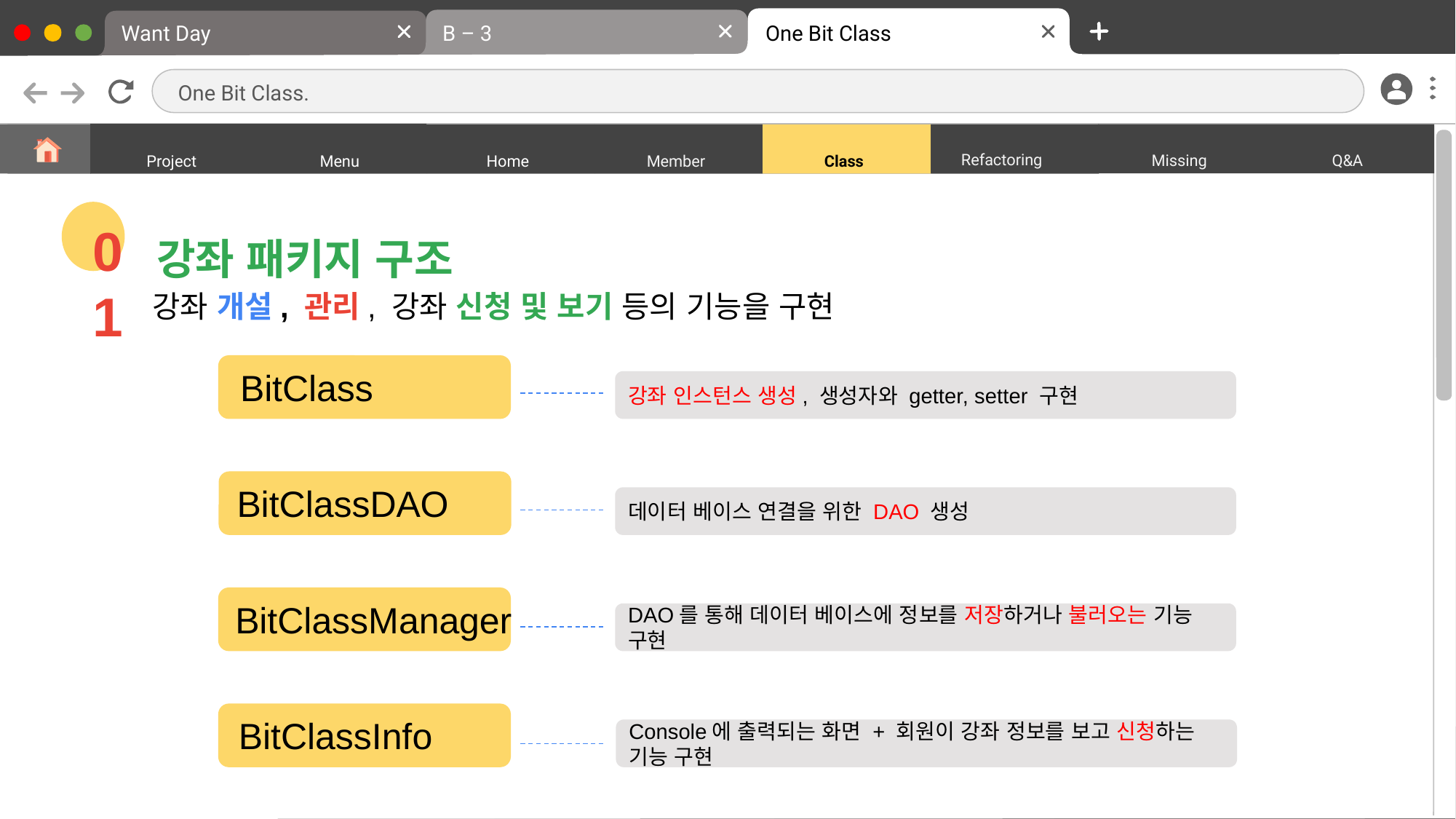

B – 3
One Bit Class
Want Day
One Bit Class.

Refactoring
Missing
Q&A

Project
Menu
Home
Class
Member

01
강좌 패키지 구조
강좌 개설, 관리, 강좌 신청 및 보기 등의 기능을 구현

BitClass
강좌 인스턴스 생성, 생성자와 getter, setter 구현

BitClassDAO
데이터 베이스 연결을 위한 DAO 생성

BitClassManager
DAO를 통해 데이터 베이스에 정보를 저장하거나 불러오는 기능 구현

BitClassInfo
Console에 출력되는 화면 + 회원이 강좌 정보를 보고 신청하는 기능 구현